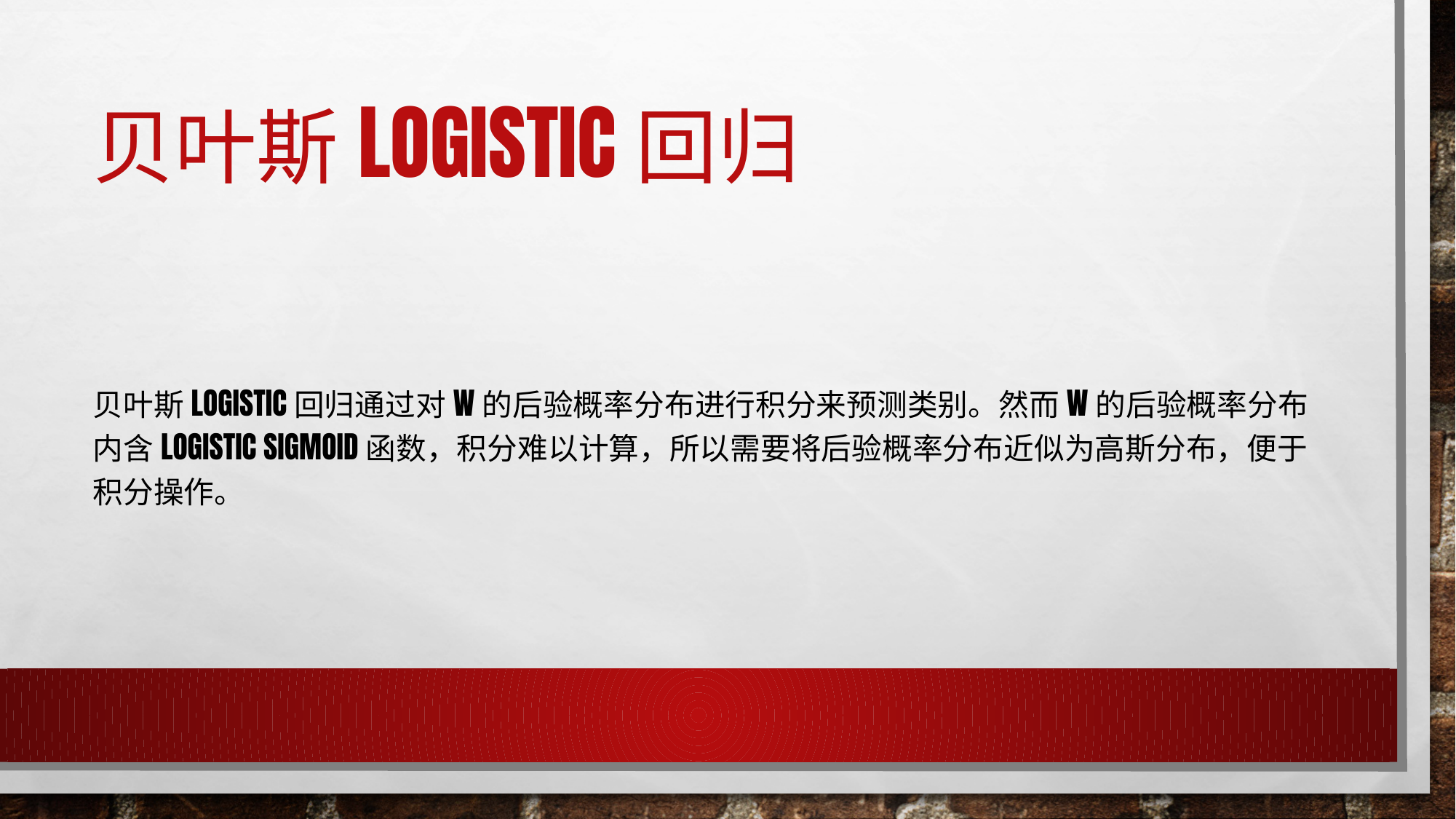

# 贝叶斯logistic回归
贝叶斯LOGISTIC回归通过对w的后验概率分布进行积分来预测类别。然而w的后验概率分布内含LOGISTIC sigmoid函数，积分难以计算，所以需要将后验概率分布近似为高斯分布，便于积分操作。